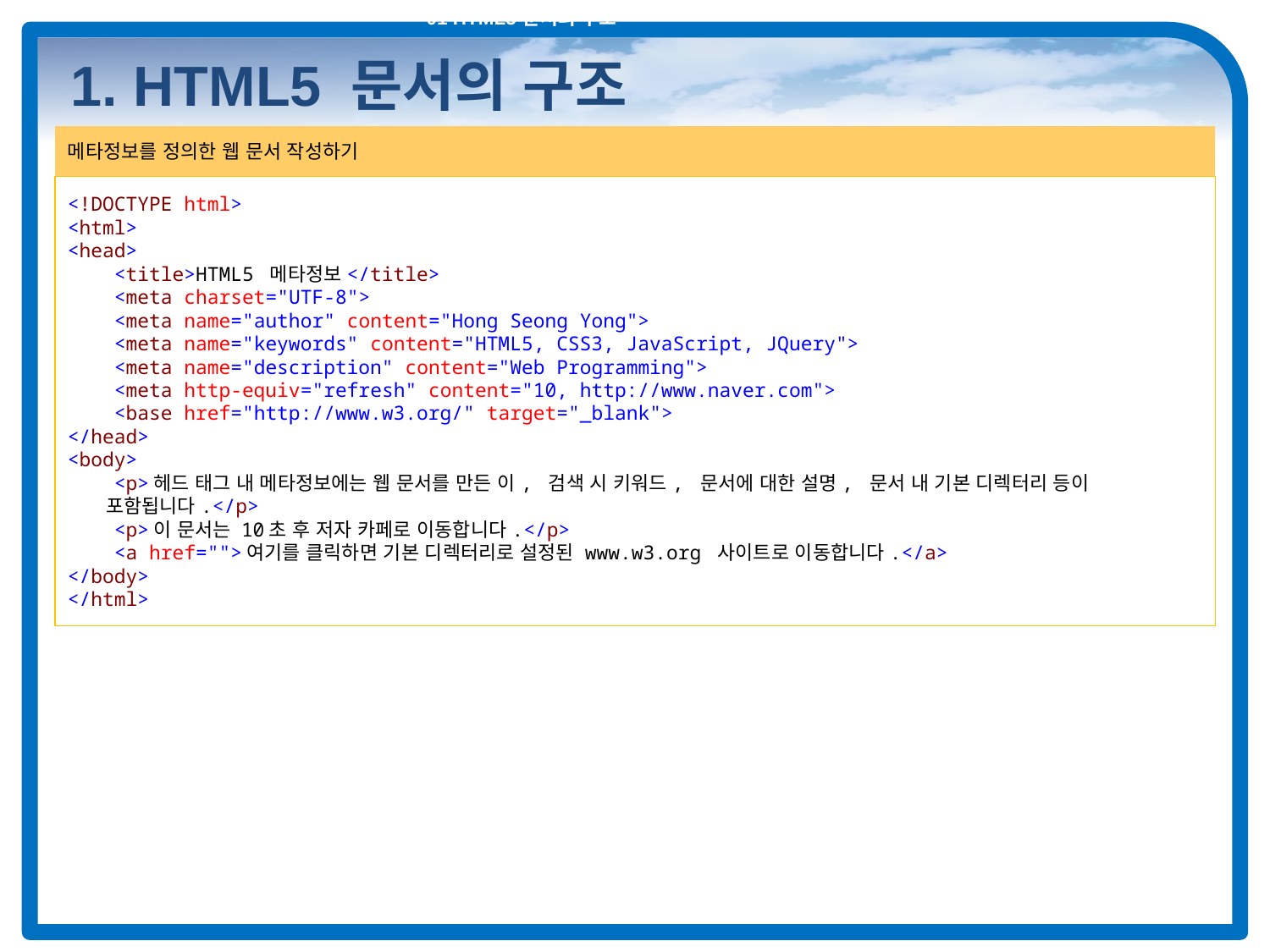

01 HTML5 문서의 구조
# 1. HTML5 문서의 구조
메타정보를 정의한 웹 문서 작성하기
<!DOCTYPE html>
<html>
<head>
    <title>HTML5 메타정보</title>
    <meta charset="UTF-8">
    <meta name="author" content="Hong Seong Yong">
    <meta name="keywords" content="HTML5, CSS3, JavaScript, JQuery">
    <meta name="description" content="Web Programming">
    <meta http-equiv="refresh" content="10, http://www.naver.com">
    <base href="http://www.w3.org/" target="_blank">
</head>
<body>
    <p>헤드 태그 내 메타정보에는 웹 문서를 만든 이, 검색 시 키워드, 문서에 대한 설명, 문서 내 기본 디렉터리 등이
       포함됩니다.</p>
    <p>이 문서는 10초 후 저자 카페로 이동합니다.</p>
    <a href="">여기를 클릭하면 기본 디렉터리로 설정된 www.w3.org 사이트로 이동합니다.</a>
</body>
</html>